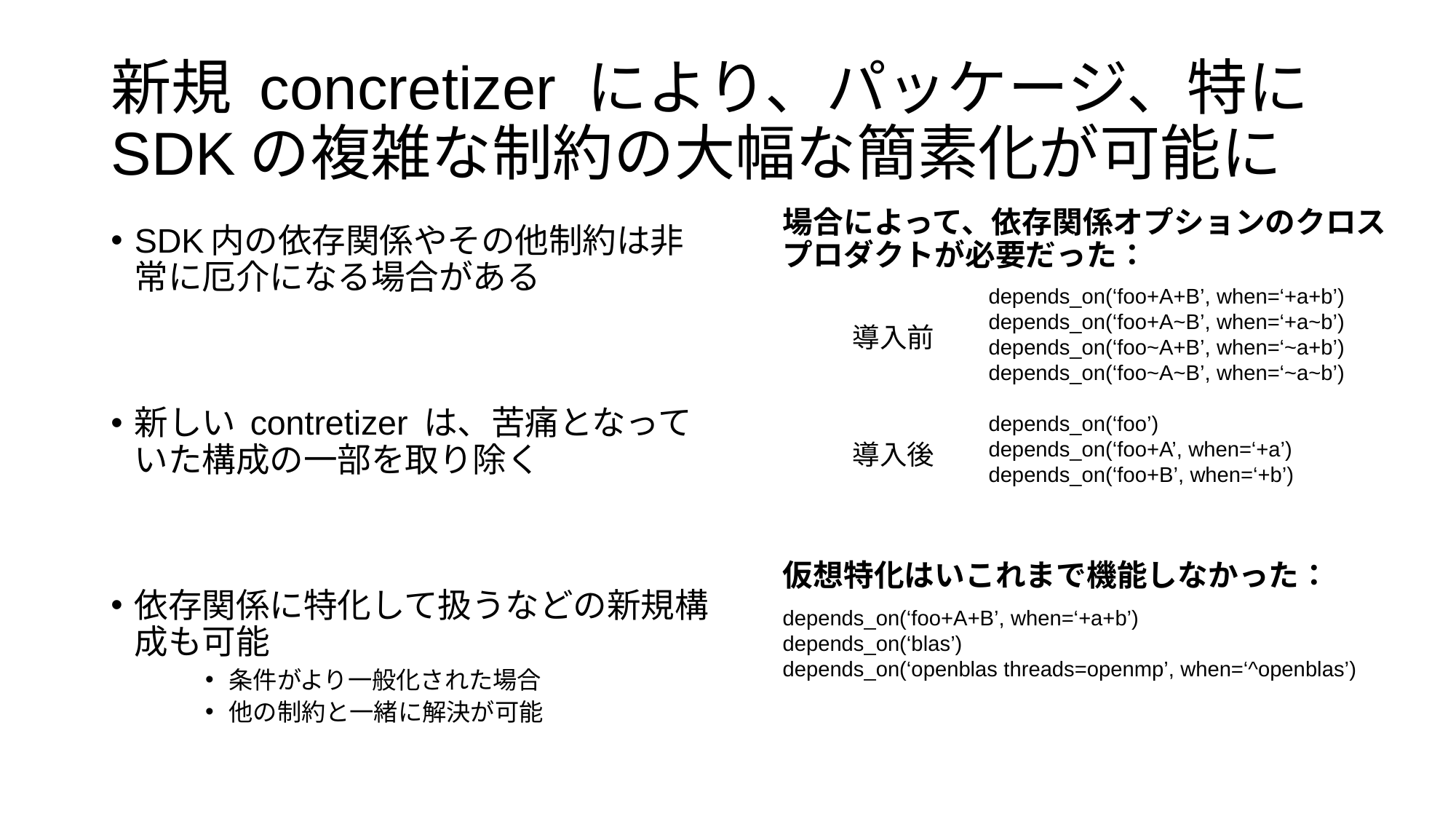

# 新規 concretizer により、パッケージ、特にSDKの複雑な制約の大幅な簡素化が可能に
場合によって、依存関係オプションのクロスプロダクトが必要だった：
SDK内の依存関係やその他制約は非常に厄介になる場合がある

新しい contretizer は、苦痛となっていた構成の一部を取り除く

依存関係に特化して扱うなどの新規構成も可能
条件がより一般化された場合
他の制約と一緒に解決が可能
depends_on(‘foo+A+B’, when=‘+a+b’)
depends_on(‘foo+A~B’, when=‘+a~b’)
depends_on(‘foo~A+B’, when=‘~a+b’)
depends_on(‘foo~A~B’, when=‘~a~b’)

depends_on(‘foo’)
depends_on(‘foo+A’, when=‘+a’)
depends_on(‘foo+B’, when=‘+b’)
導入前
導入後
仮想特化はいこれまで機能しなかった：
depends_on(‘foo+A+B’, when=‘+a+b’)
depends_on(‘blas’)
depends_on(‘openblas threads=openmp’, when=‘^openblas’)